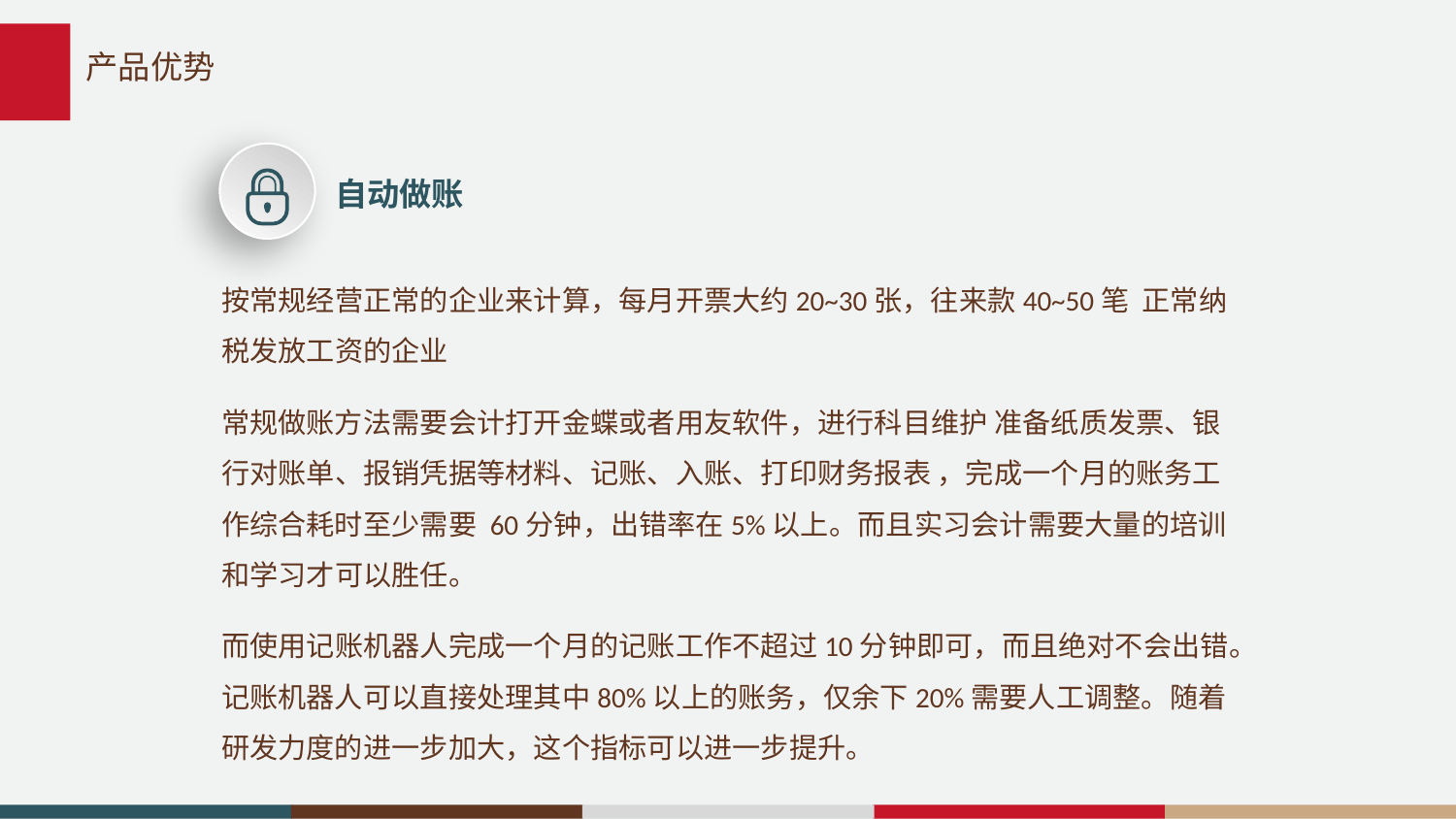

# 产品优势

自动做账

按常规经营正常的企业来计算，每月开票大约20~30张，往来款40~50笔  正常纳税发放工资的企业
常规做账方法需要会计打开金蝶或者用友软件，进行科目维护 准备纸质发票、银行对账单、报销凭据等材料、记账、入账、打印财务报表 ，完成一个月的账务工作综合耗时至少需要 60分钟，出错率在5%以上。而且实习会计需要大量的培训和学习才可以胜任。
而使用记账机器人完成一个月的记账工作不超过10分钟即可，而且绝对不会出错。记账机器人可以直接处理其中80%以上的账务，仅余下20%需要人工调整。随着研发力度的进一步加大，这个指标可以进一步提升。